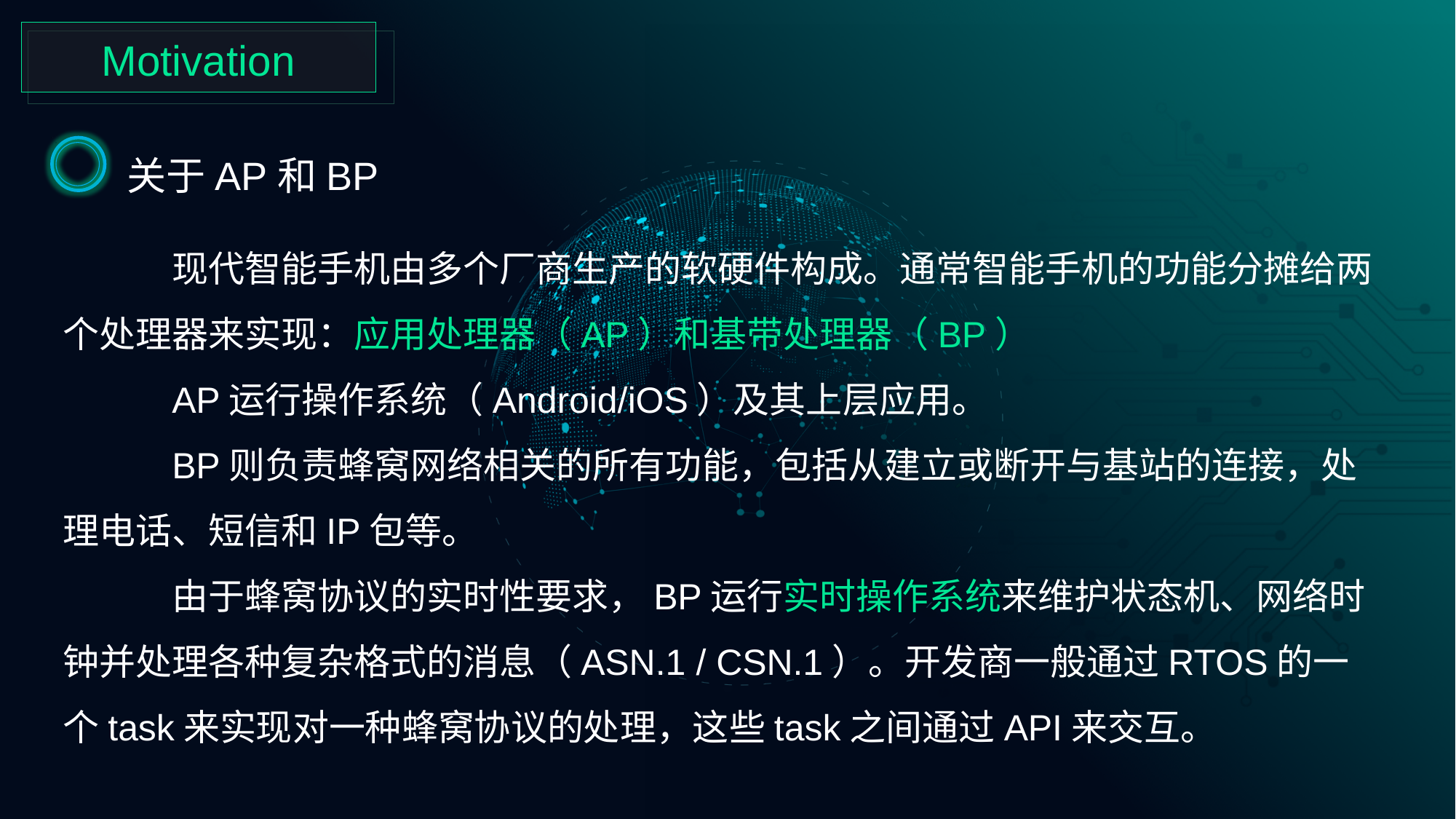

Motivation

关于AP和BP
	现代智能手机由多个厂商生产的软硬件构成。通常智能手机的功能分摊给两个处理器来实现：应用处理器（AP）和基带处理器（BP）
	AP运行操作系统（Android/iOS）及其上层应用。
	BP则负责蜂窝网络相关的所有功能，包括从建立或断开与基站的连接，处理电话、短信和IP包等。
	由于蜂窝协议的实时性要求，BP运行实时操作系统来维护状态机、网络时钟并处理各种复杂格式的消息（ASN.1 / CSN.1）。开发商一般通过RTOS的一个task来实现对一种蜂窝协议的处理，这些task之间通过API来交互。